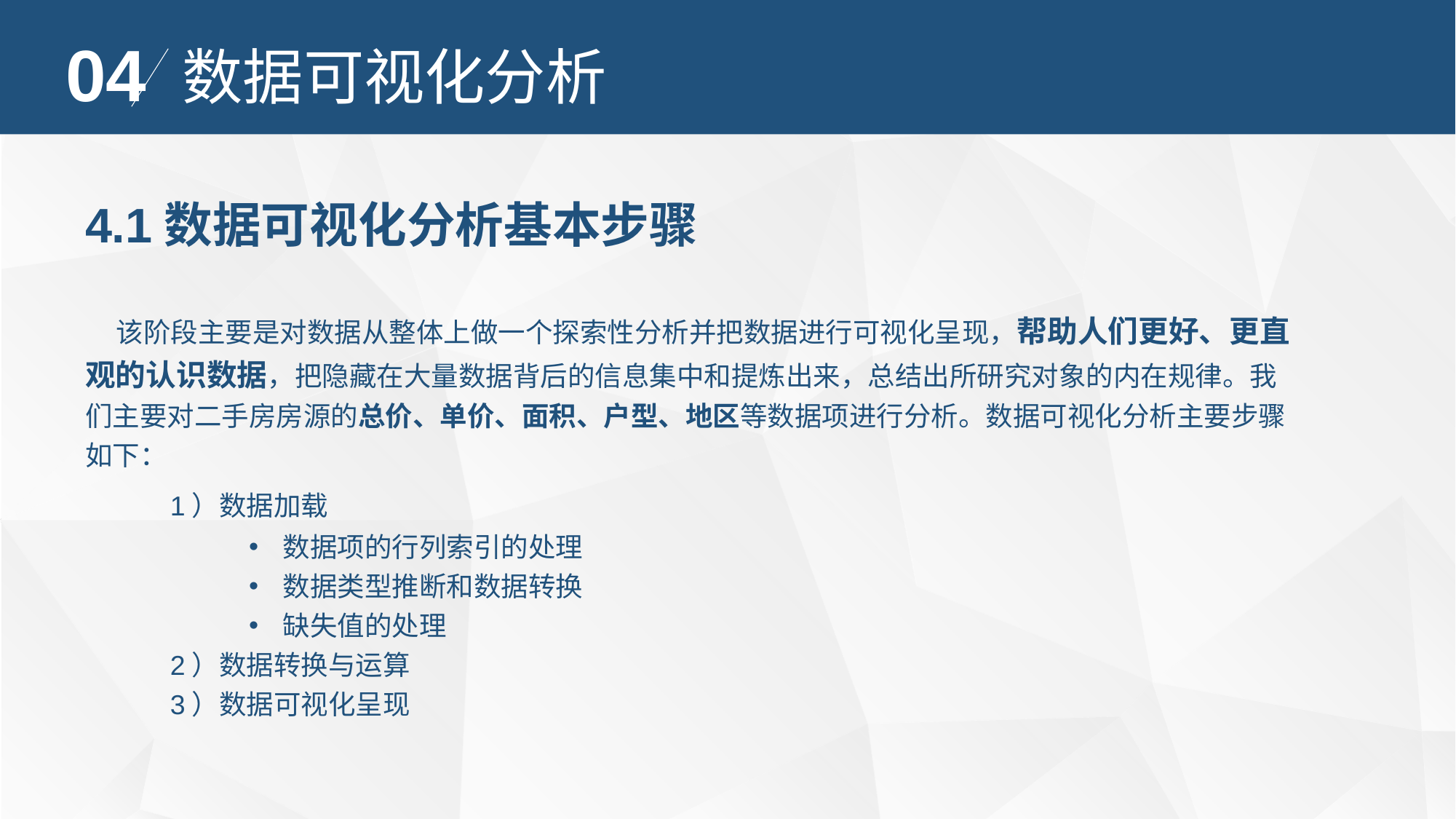

04
数据可视化分析
4.1数据可视化分析基本步骤

    该阶段主要是对数据从整体上做一个探索性分析并把数据进行可视化呈现，帮助人们更好、更直观的认识数据，把隐藏在大量数据背后的信息集中和提炼出来，总结出所研究对象的内在规律。我们主要对二手房房源的总价、单价、面积、户型、地区等数据项进行分析。数据可视化分析主要步骤如下：
   1）数据加载
数据项的行列索引的处理
数据类型推断和数据转换
缺失值的处理
    2）数据转换与运算
    3）数据可视化呈现